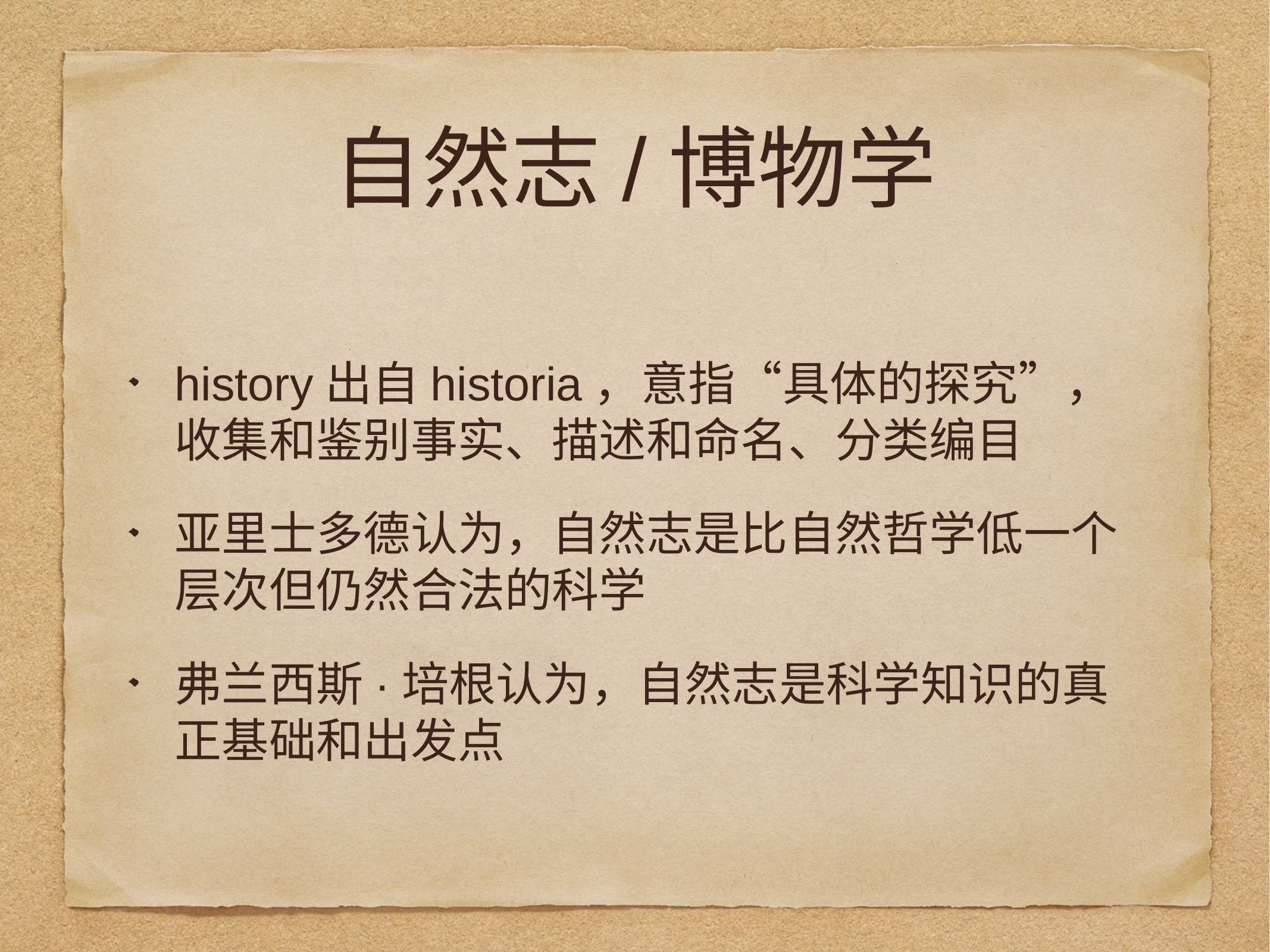

# 自然志/博物学
history出自historia，意指“具体的探究”，收集和鉴别事实、描述和命名、分类编目
亚里士多德认为，自然志是比自然哲学低一个层次但仍然合法的科学
弗兰西斯·培根认为，自然志是科学知识的真正基础和出发点